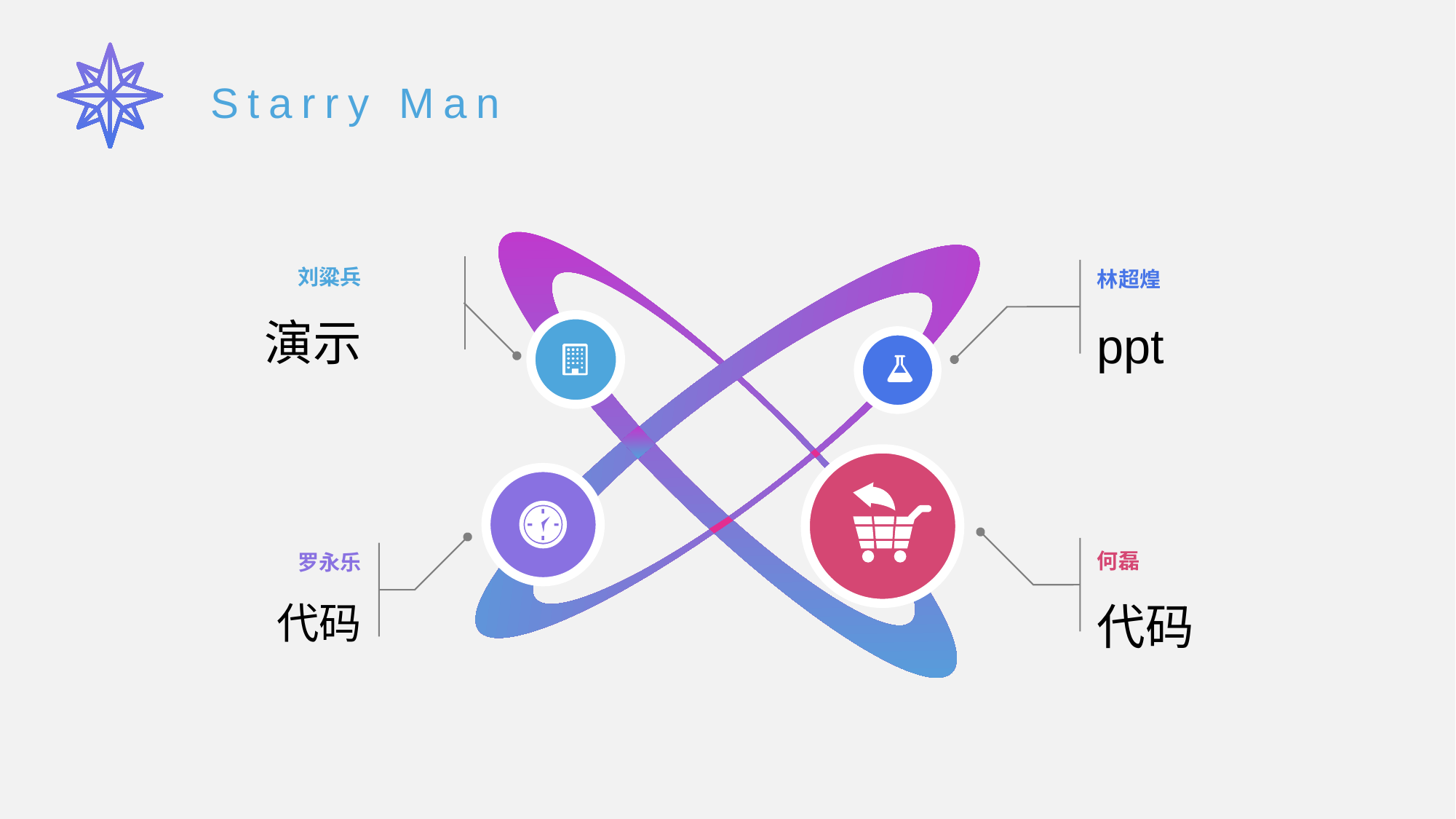

Starry Man

刘粱兵
演示

林超煌
ppt

何磊
代码

罗永乐
代码